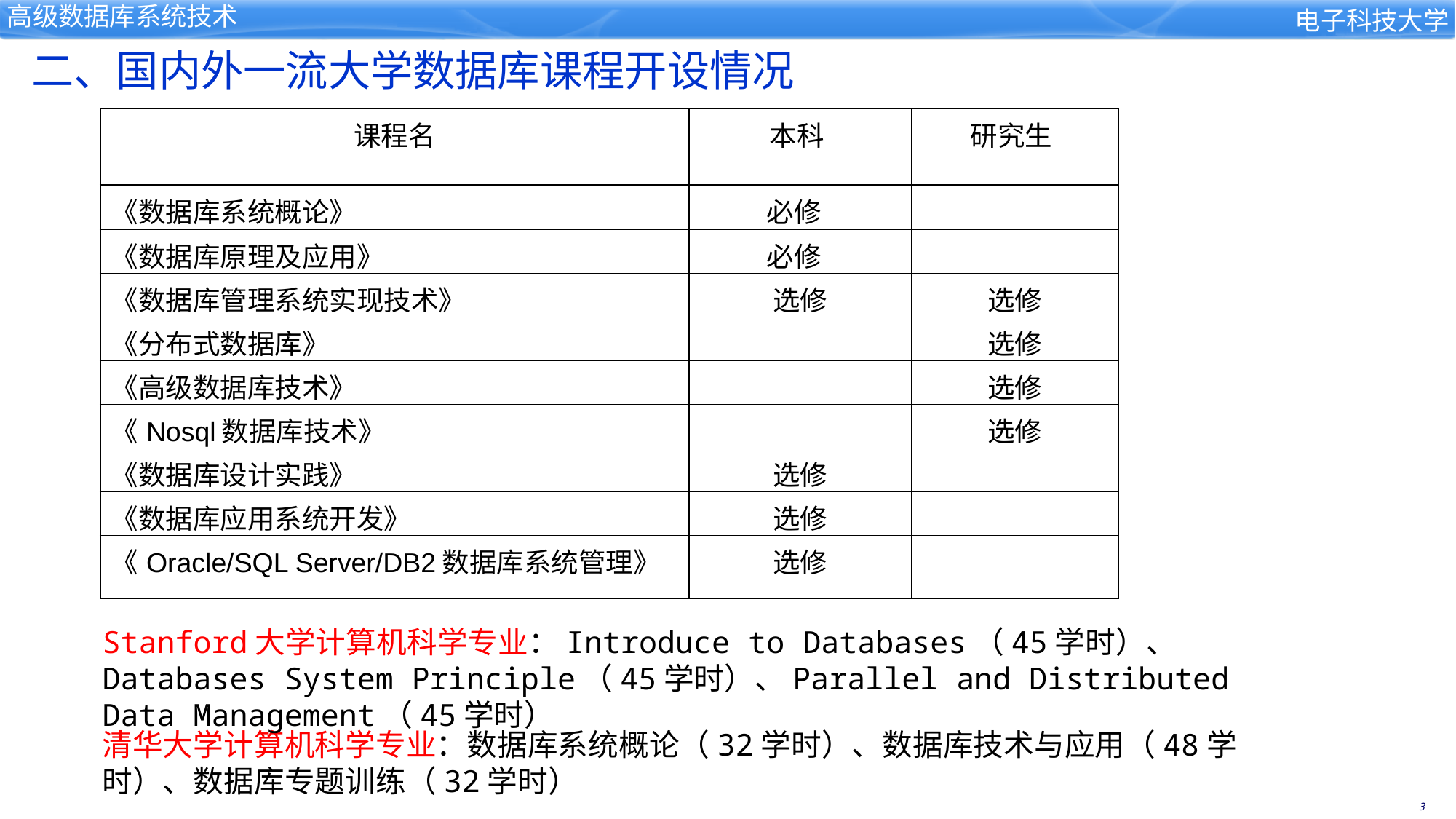

二、国内外一流大学数据库课程开设情况
| 课程名 | 本科 | 研究生 |
| --- | --- | --- |
| 《数据库系统概论》 | 必修 |  |
| 《数据库原理及应用》 | 必修 |  |
| 《数据库管理系统实现技术》 | 选修 | 选修 |
| 《分布式数据库》 |  | 选修 |
| 《高级数据库技术》 |  | 选修 |
| 《Nosql数据库技术》 |  | 选修 |
| 《数据库设计实践》 | 选修 |  |
| 《数据库应用系统开发》 | 选修 |  |
| 《Oracle/SQL Server/DB2数据库系统管理》 | 选修 |  |
Stanford大学计算机科学专业：Introduce to Databases（45学时）、 Databases System Principle（45学时）、Parallel and Distributed Data Management（45学时）
清华大学计算机科学专业：数据库系统概论（32学时）、数据库技术与应用（48学时）、数据库专题训练（32学时）